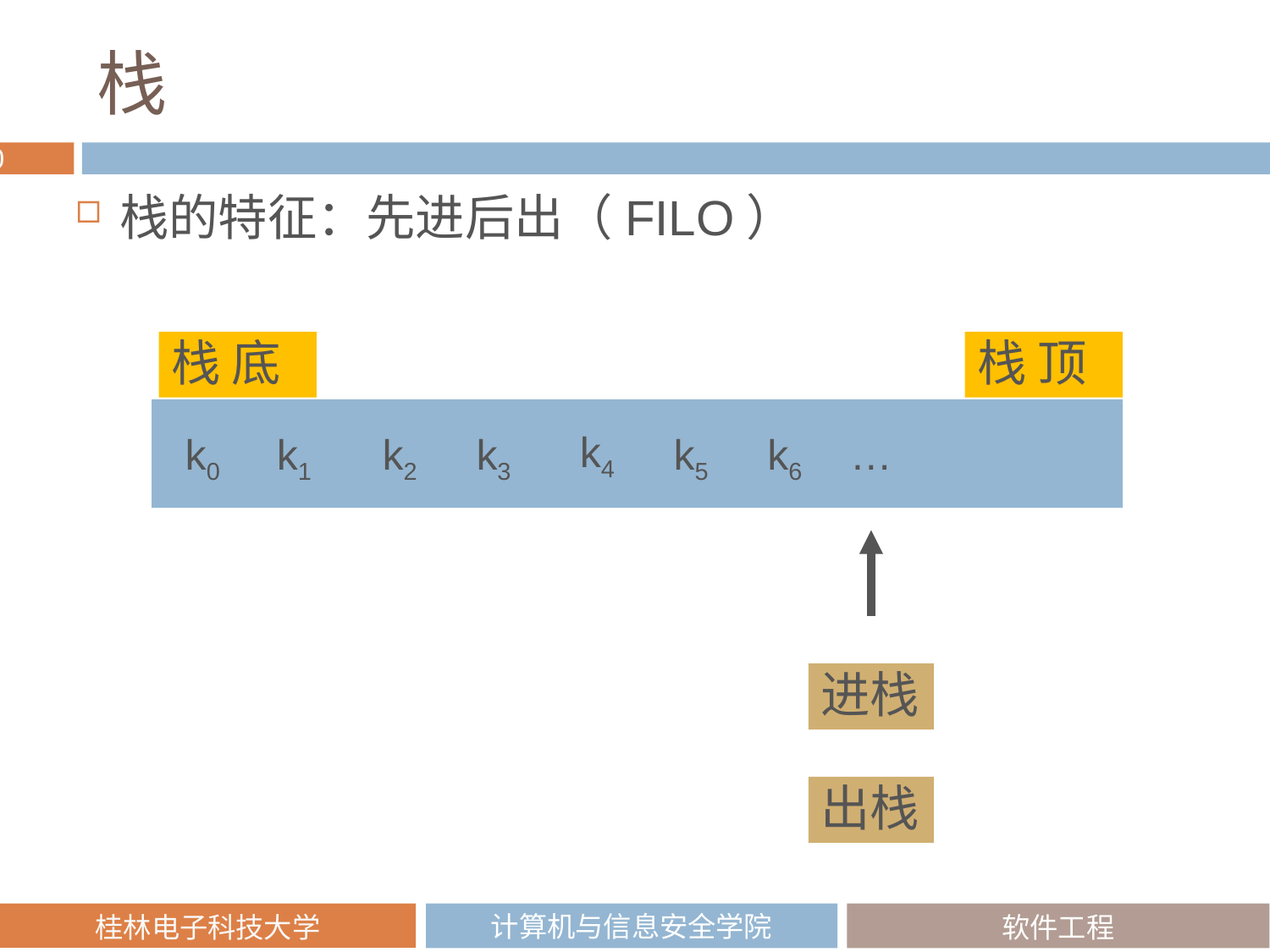

# 栈
栈的特征：先进后出（FILO）
栈 底
栈 顶

k4
k3
k1
k0
k2
k5
k6
…
进栈
出栈